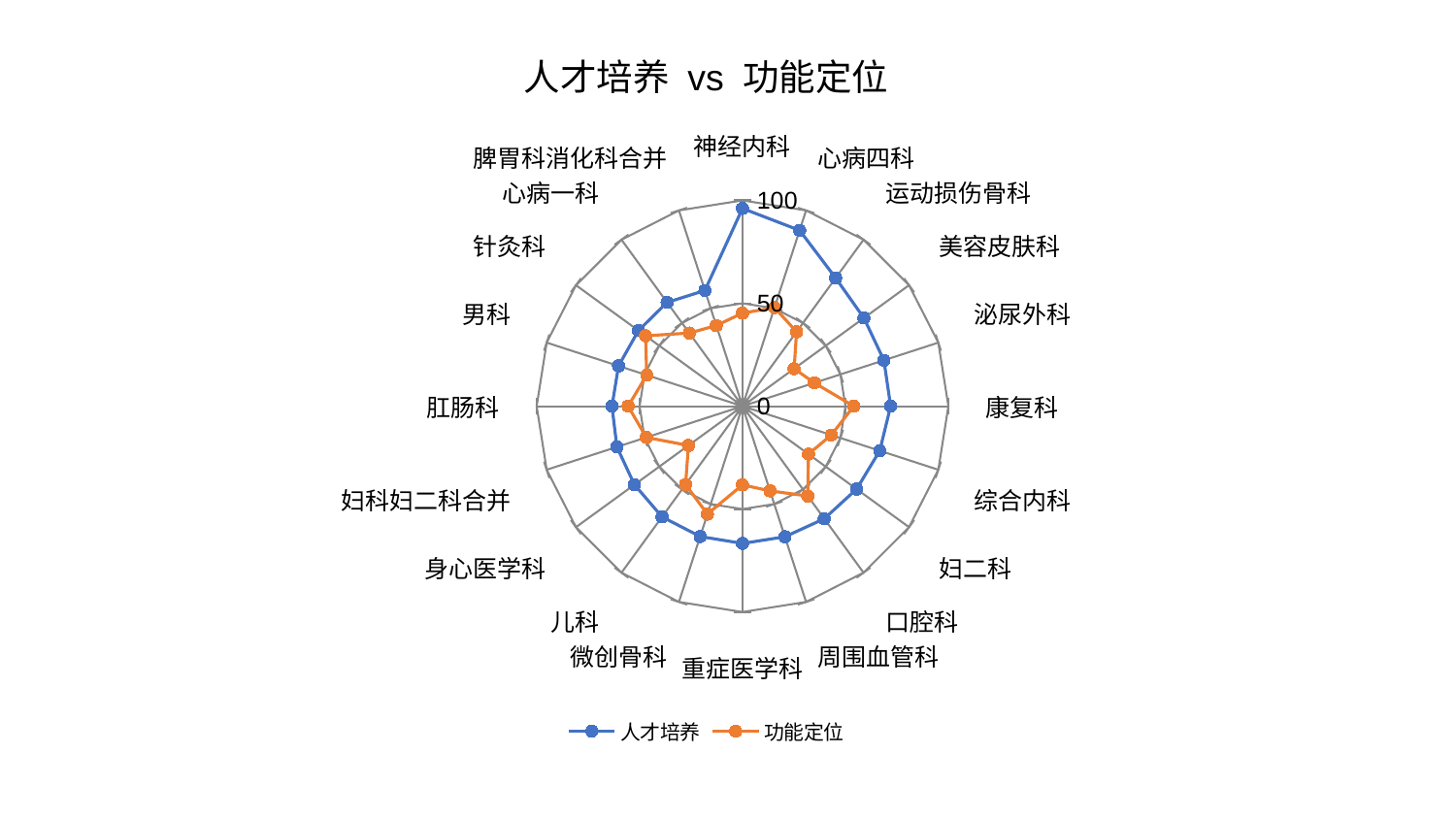

### Chart: 人才培养 vs 功能定位

| Category | 人才培养 | 功能定位 |
|---|---|---|
| 神经内科 | 96.09529501415936 | 45.21966914040827 |
| 心病四科 | 89.82869568926479 | 50.36342754660435 |
| 运动损伤骨科 | 76.99363719175481 | 44.68579519632219 |
| 美容皮肤科 | 72.89859545684196 | 31.006410360473332 |
| 泌尿外科 | 72.21767227079572 | 36.71862011164628 |
| 康复科 | 71.93823367068423 | 54.08186573772173 |
| 综合内科 | 70.10333291869432 | 45.36449542378984 |
| 妇二科 | 68.51990559272544 | 39.609337919575985 |
| 口腔科 | 67.58628125388816 | 53.94948251441262 |
| 周围血管科 | 66.73744167314005 | 43.270031356920406 |
| 重症医学科 | 66.68421363732249 | 38.22588193750426 |
| 微创骨科 | 66.578878050736 | 55.14460265468392 |
| 儿科 | 66.49312757808083 | 47.06389775305068 |
| 身心医学科 | 64.89809555006661 | 32.47966287983494 |
| 妇科妇二科合并 | 64.15139091896566 | 49.14525059706072 |
| 肛肠科 | 63.39595257021001 | 55.55992452797738 |
| 男科 | 63.32035648961937 | 48.922289256340505 |
| 针灸科 | 62.500782727608396 | 58.20988624647264 |
| 心病一科 | 62.334156047959134 | 43.91213444620317 |
| 脾胃科消化科合并 | 59.106449578698765 | 41.21431828712512 |
88